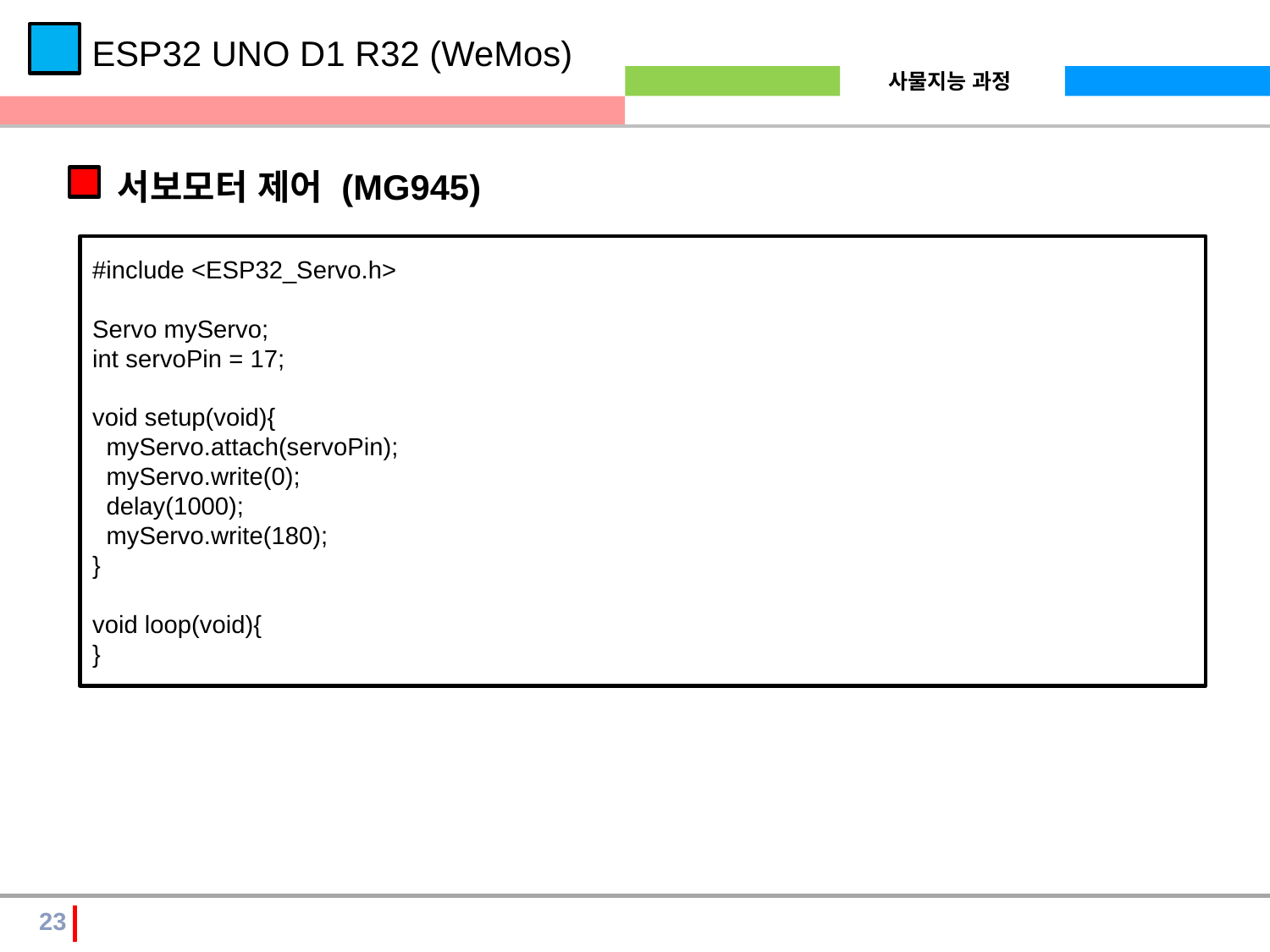

ESP32 UNO D1 R32 (WeMos)
서보모터 제어 (MG945)

#include <ESP32_Servo.h>

Servo myServo;
int servoPin = 17;

void setup(void){
  myServo.attach(servoPin);
  myServo.write(0);
  delay(1000);
  myServo.write(180);
}

void loop(void){
}
23